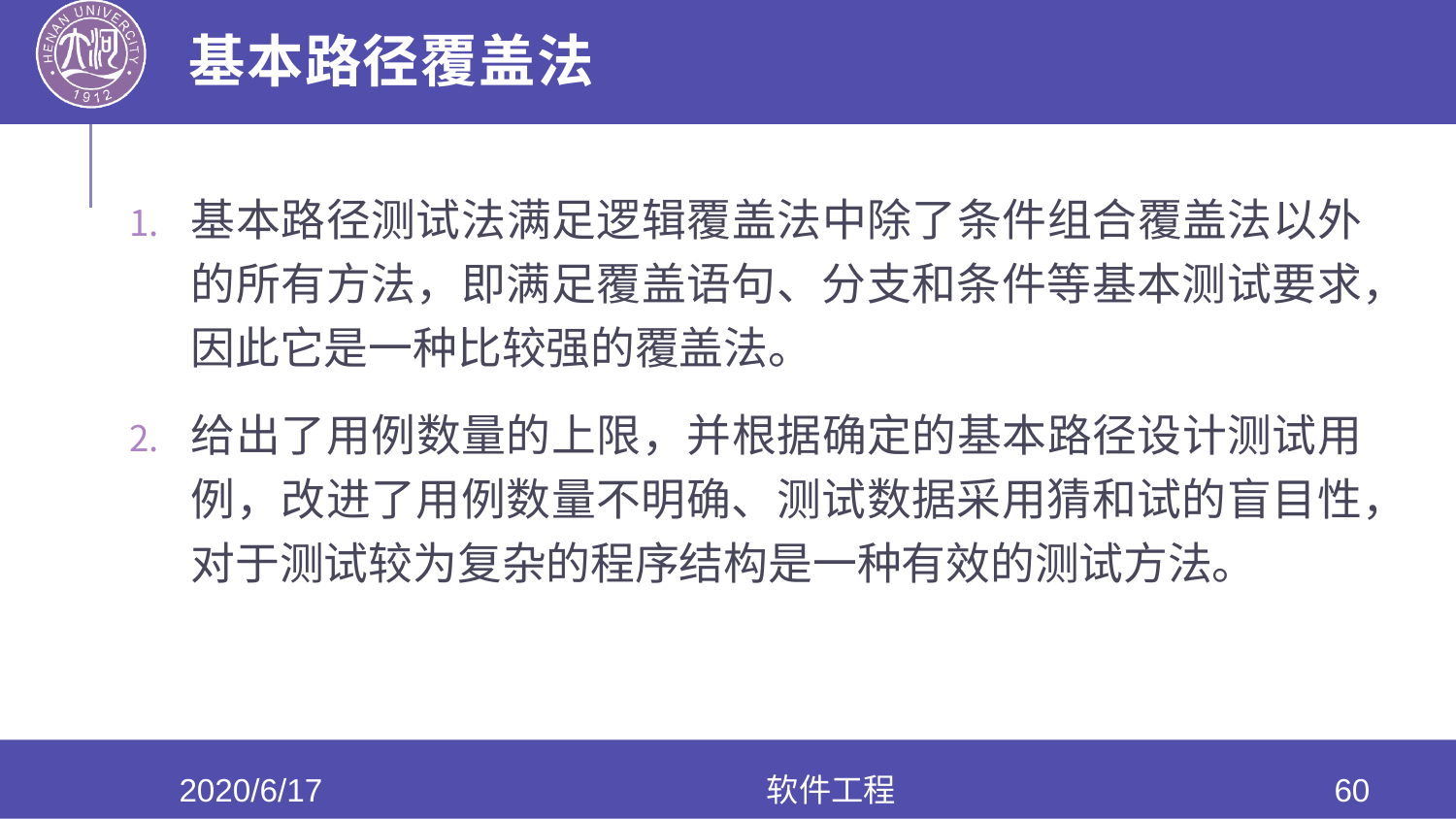

# 基本路径覆盖法
基本路径测试法满足逻辑覆盖法中除了条件组合覆盖法以外的所有方法，即满足覆盖语句、分支和条件等基本测试要求，因此它是一种比较强的覆盖法。
给出了用例数量的上限，并根据确定的基本路径设计测试用例，改进了用例数量不明确、测试数据采用猜和试的盲目性，对于测试较为复杂的程序结构是一种有效的测试方法。
2020/6/17
软件工程
60